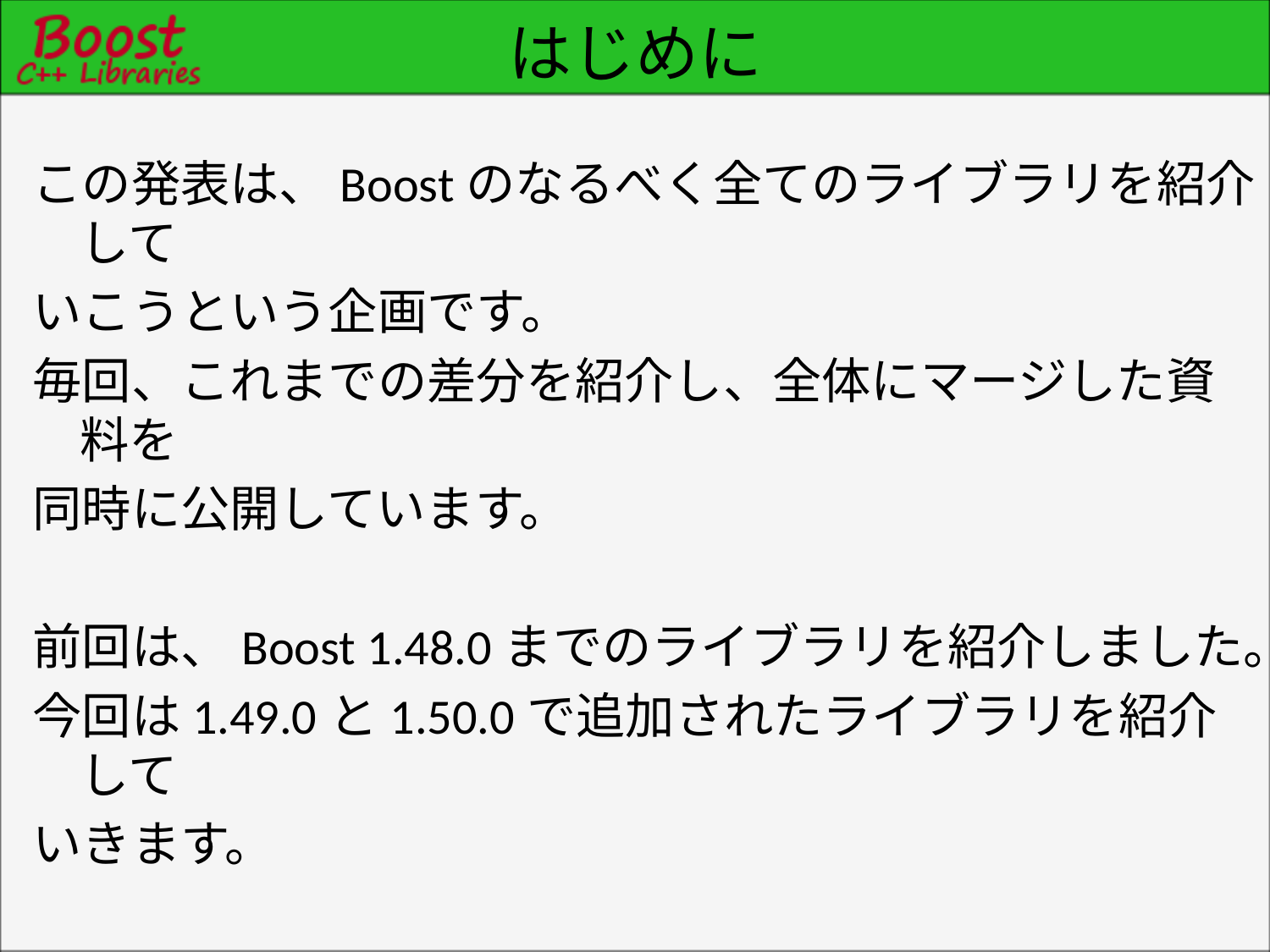

# はじめに
この発表は、Boostのなるべく全てのライブラリを紹介して
いこうという企画です。
毎回、これまでの差分を紹介し、全体にマージした資料を
同時に公開しています。

前回は、Boost 1.48.0までのライブラリを紹介しました。
今回は1.49.0と1.50.0で追加されたライブラリを紹介して
いきます。